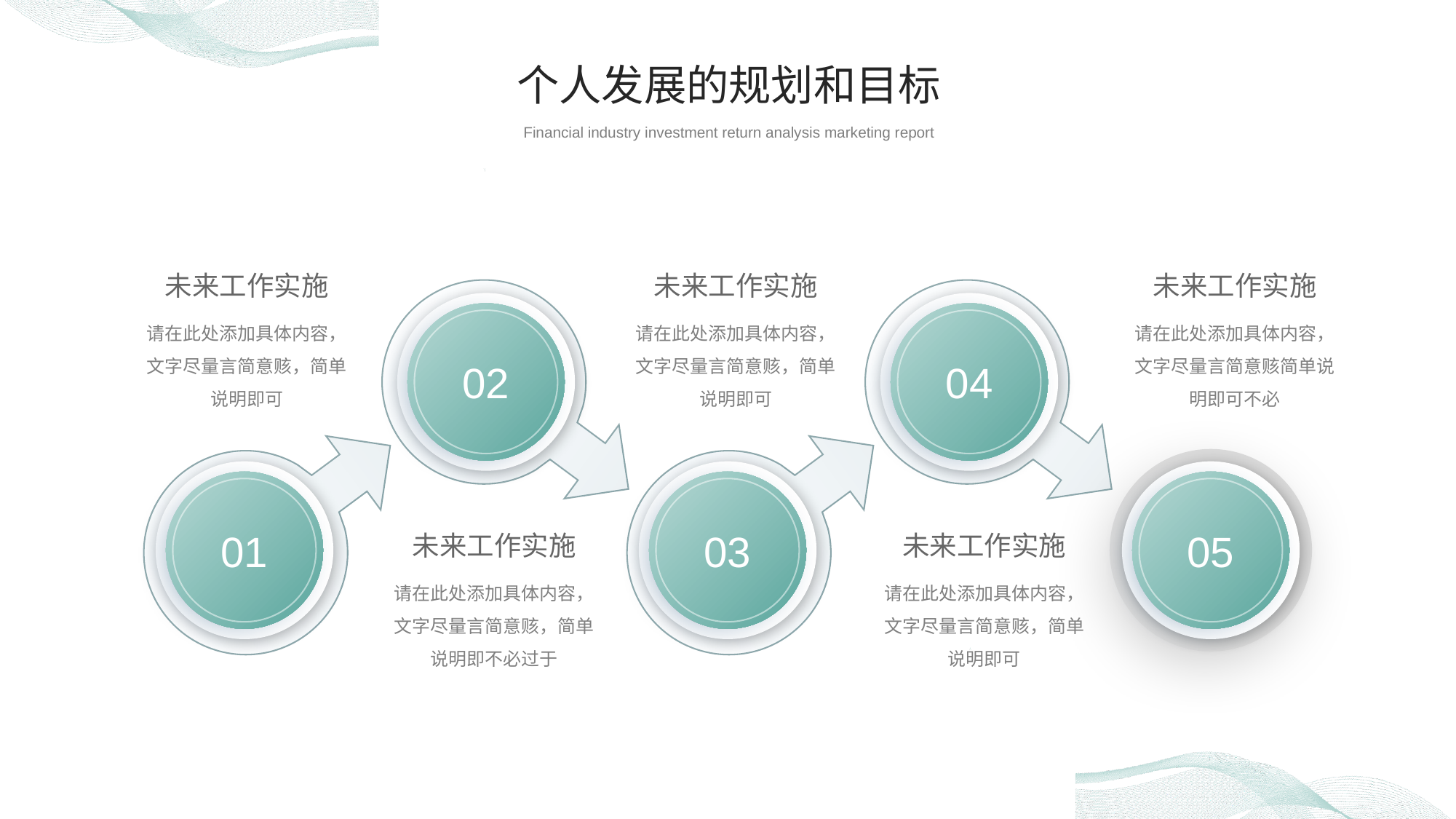

个人发展的规划和目标
Financial industry investment return analysis marketing report
未来工作实施
未来工作实施
未来工作实施

02
04
请在此处添加具体内容，文字尽量言简意赅，简单说明即可
请在此处添加具体内容，文字尽量言简意赅，简单说明即可
请在此处添加具体内容，文字尽量言简意赅简单说明即可不必

01
03
05

未来工作实施
未来工作实施
请在此处添加具体内容，文字尽量言简意赅，简单说明即不必过于
请在此处添加具体内容，文字尽量言简意赅，简单说明即可